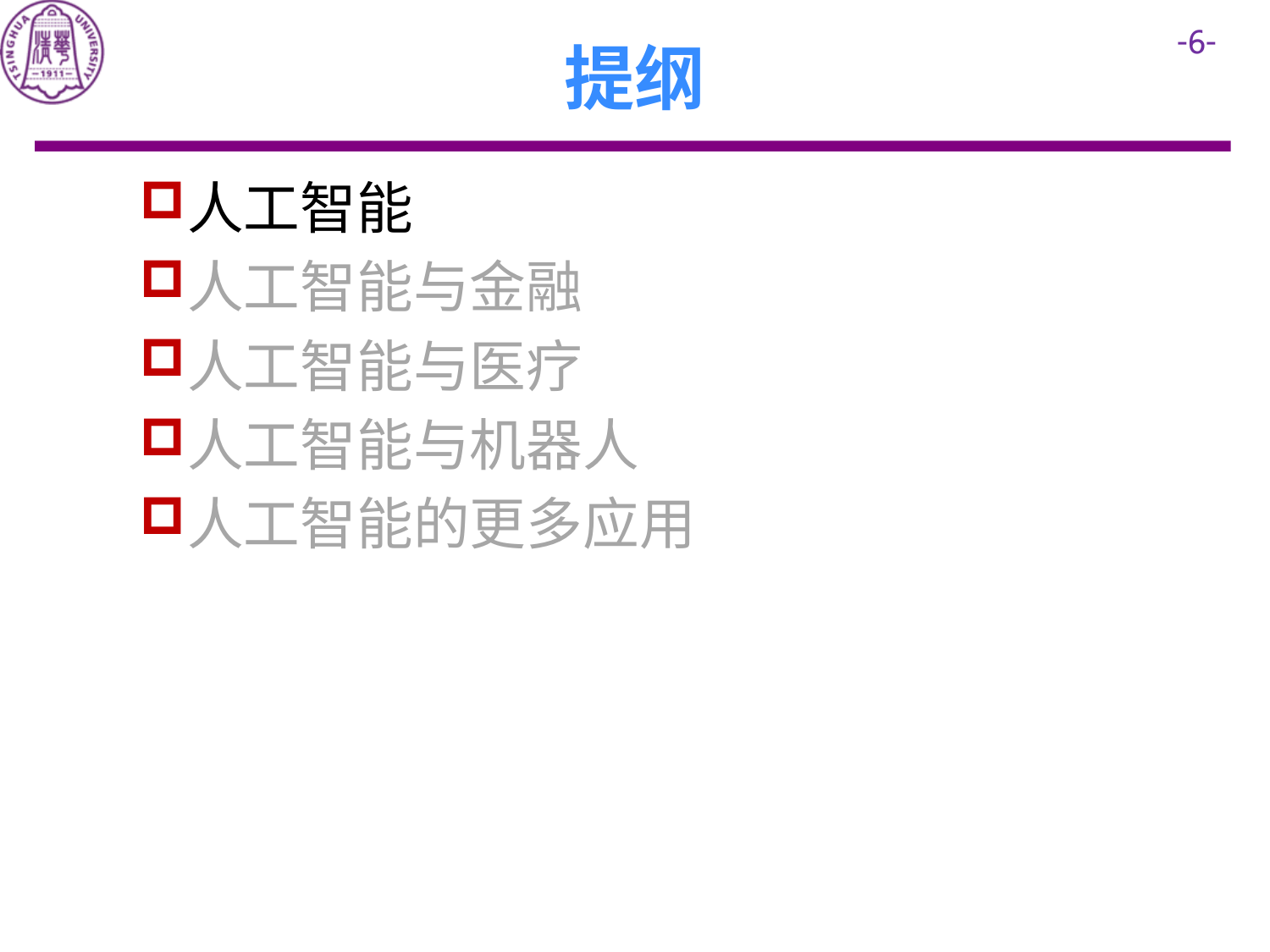

# 提纲
人工智能
人工智能与金融
人工智能与医疗
人工智能与机器人
人工智能的更多应用